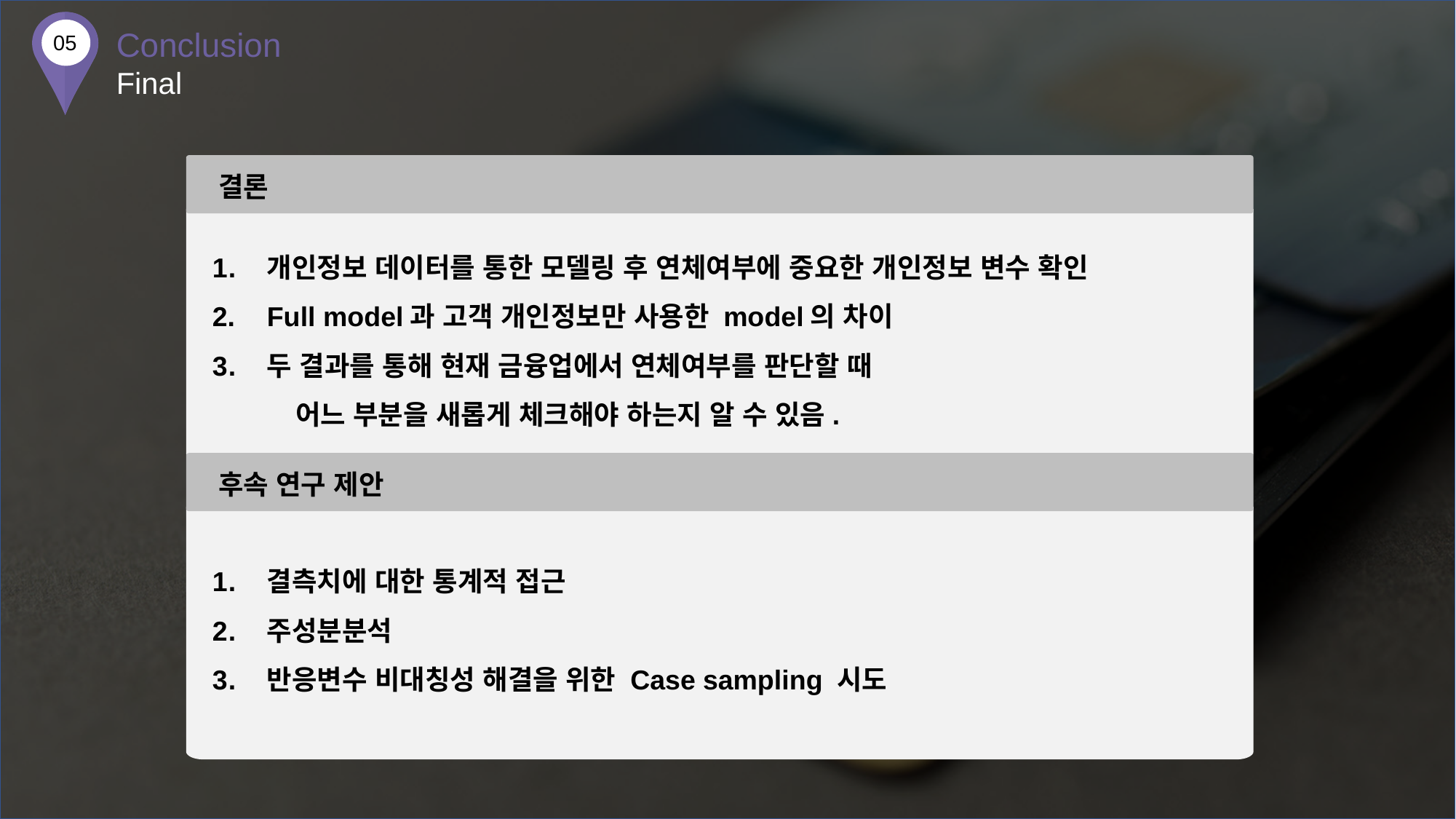

Conclusion
Final

05

결론

개인정보 데이터를 통한 모델링 후 연체여부에 중요한 개인정보 변수 확인
Full model과 고객 개인정보만 사용한 model의 차이
두 결과를 통해 현재 금융업에서 연체여부를 판단할 때
          어느 부분을 새롭게 체크해야 하는지 알 수 있음.

후속 연구 제안

결측치에 대한 통계적 접근
주성분분석
반응변수 비대칭성 해결을 위한 Case sampling 시도